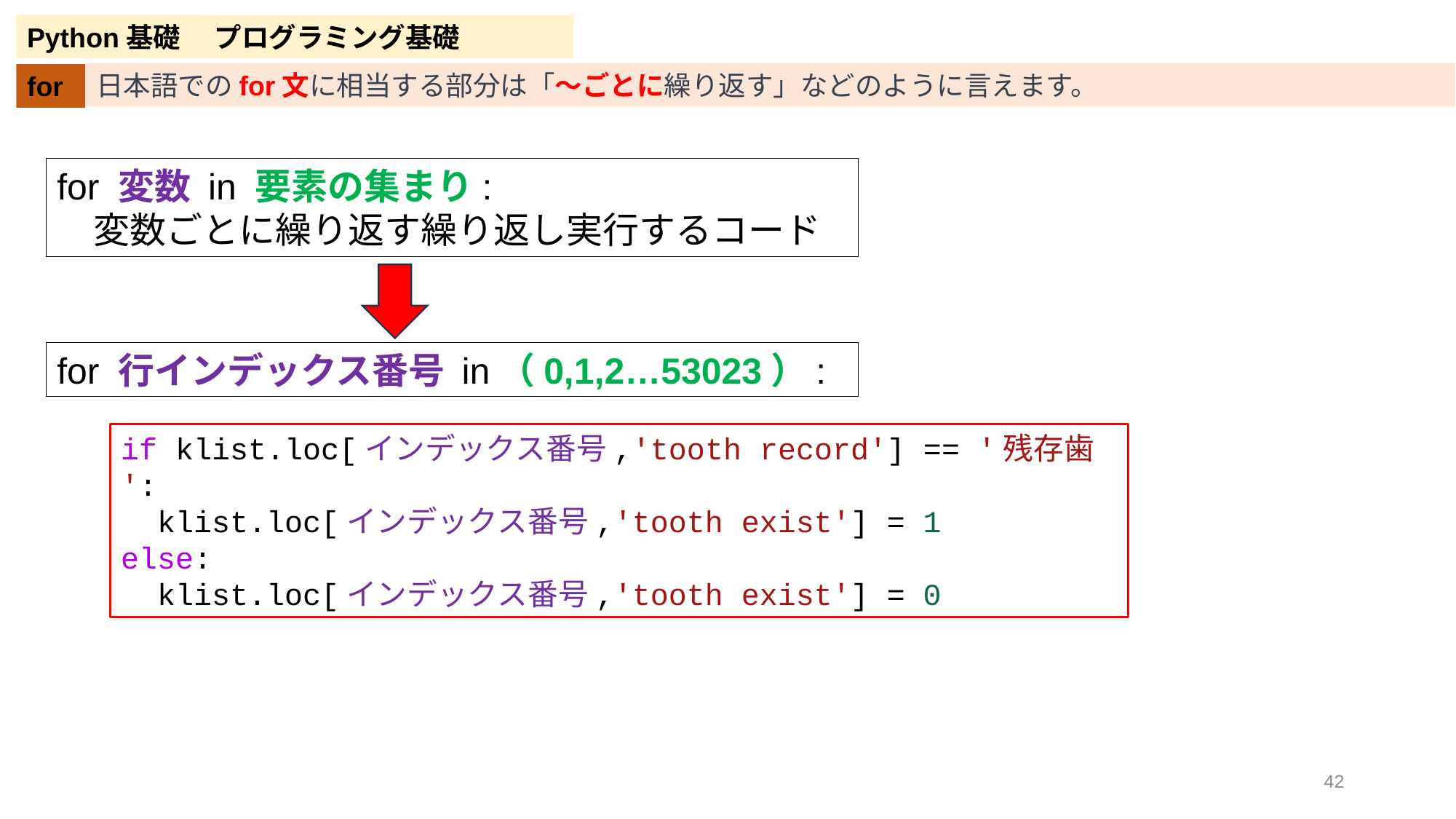

Python基礎
プログラミング基礎
日本語でのfor文に相当する部分は「〜ごとに繰り返す」などのように言えます。
for
for 変数 in 要素の集まり:
　変数ごとに繰り返す繰り返し実行するコード

for 行インデックス番号 in（0,1,2…53023）:
if klist.loc[インデックス番号,'tooth record'] == '残存歯':
  klist.loc[インデックス番号,'tooth exist'] = 1
else:
  klist.loc[インデックス番号,'tooth exist'] = 0
42